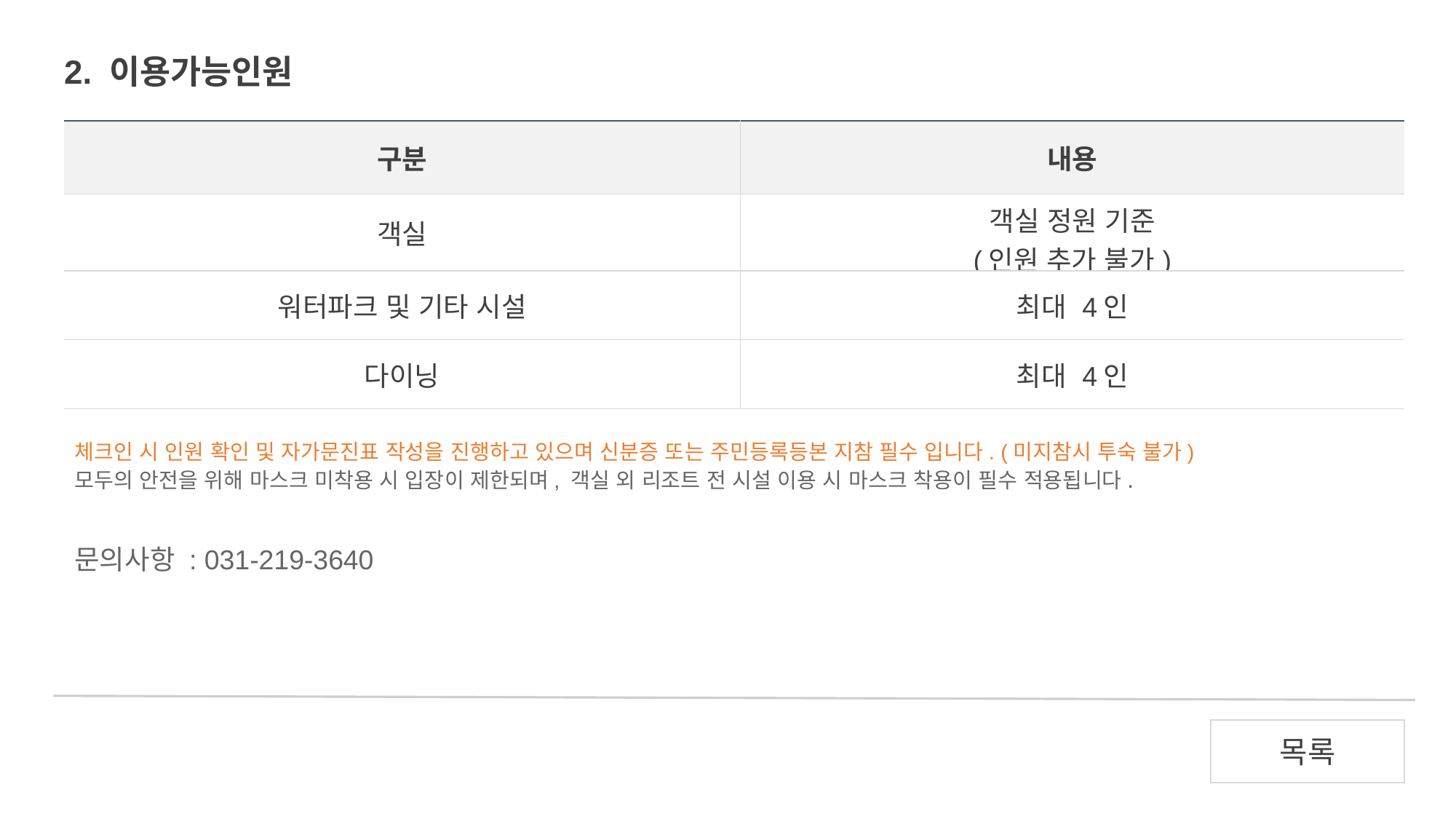

2. 이용가능인원
| 구분 | 내용 |
| --- | --- |
| 객실 | 객실 정원 기준 (인원 추가 불가) |
| 워터파크 및 기타 시설 | 최대 4인 |
| 다이닝 | 최대 4인 |
체크인 시 인원 확인 및 자가문진표 작성을 진행하고 있으며 신분증 또는 주민등록등본 지참 필수 입니다. (미지참시 투숙 불가)
모두의 안전을 위해 마스크 미착용 시 입장이 제한되며, 객실 외 리조트 전 시설 이용 시 마스크 착용이 필수 적용됩니다.

문의사항 : 031-219-3640
목록